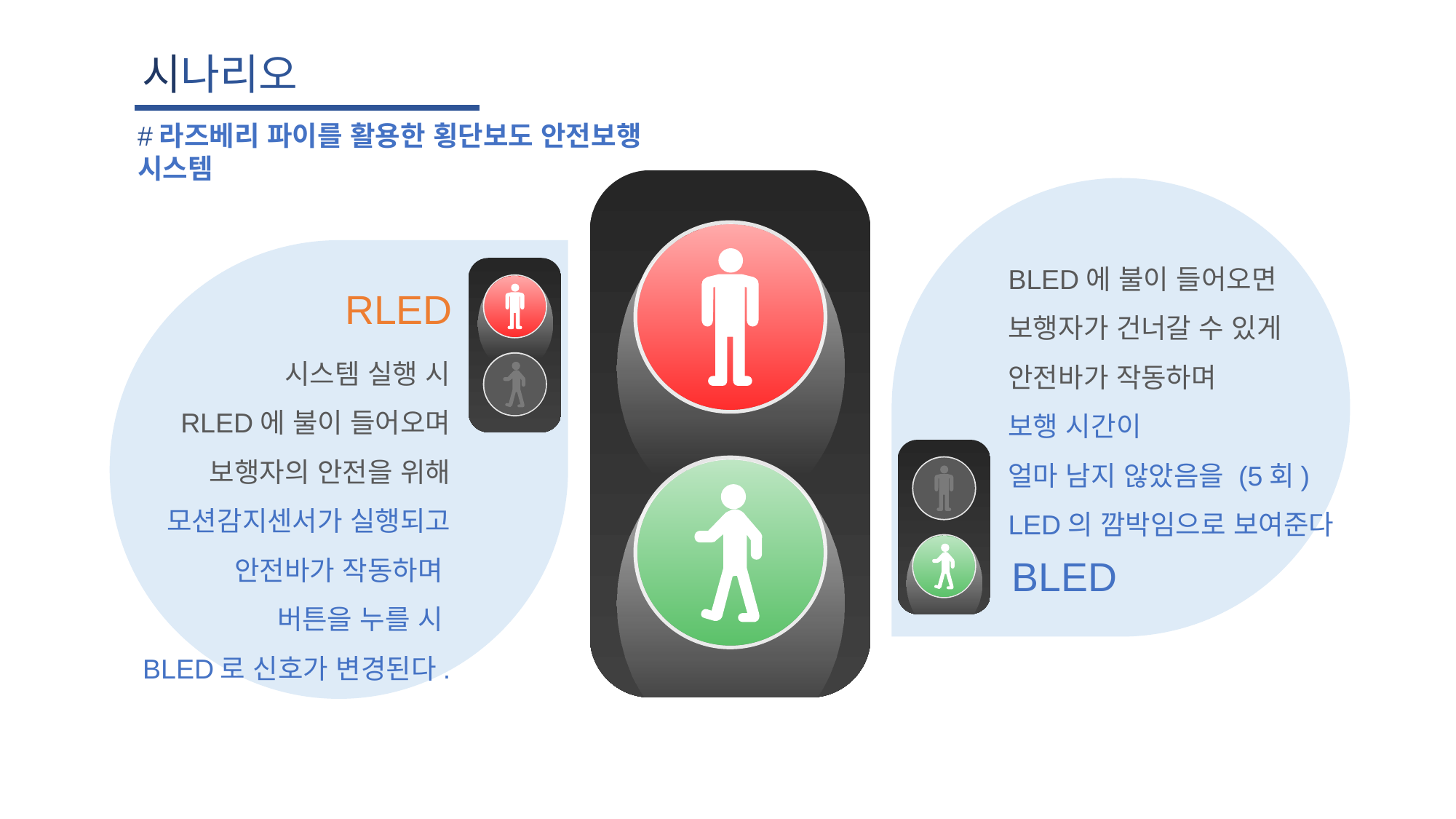

시나리오
#라즈베리 파이를 활용한 횡단보도 안전보행 시스템

BLED에 불이 들어오면
보행자가 건너갈 수 있게
안전바가 작동하며
보행 시간이
얼마 남지 않았음을 (5회)
LED의 깜박임으로 보여준다

RLED
시스템 실행 시
RLED에 불이 들어오며
보행자의 안전을 위해
모션감지센서가 실행되고
안전바가 작동하며
버튼을 누를 시
BLED로 신호가 변경된다.

BLED